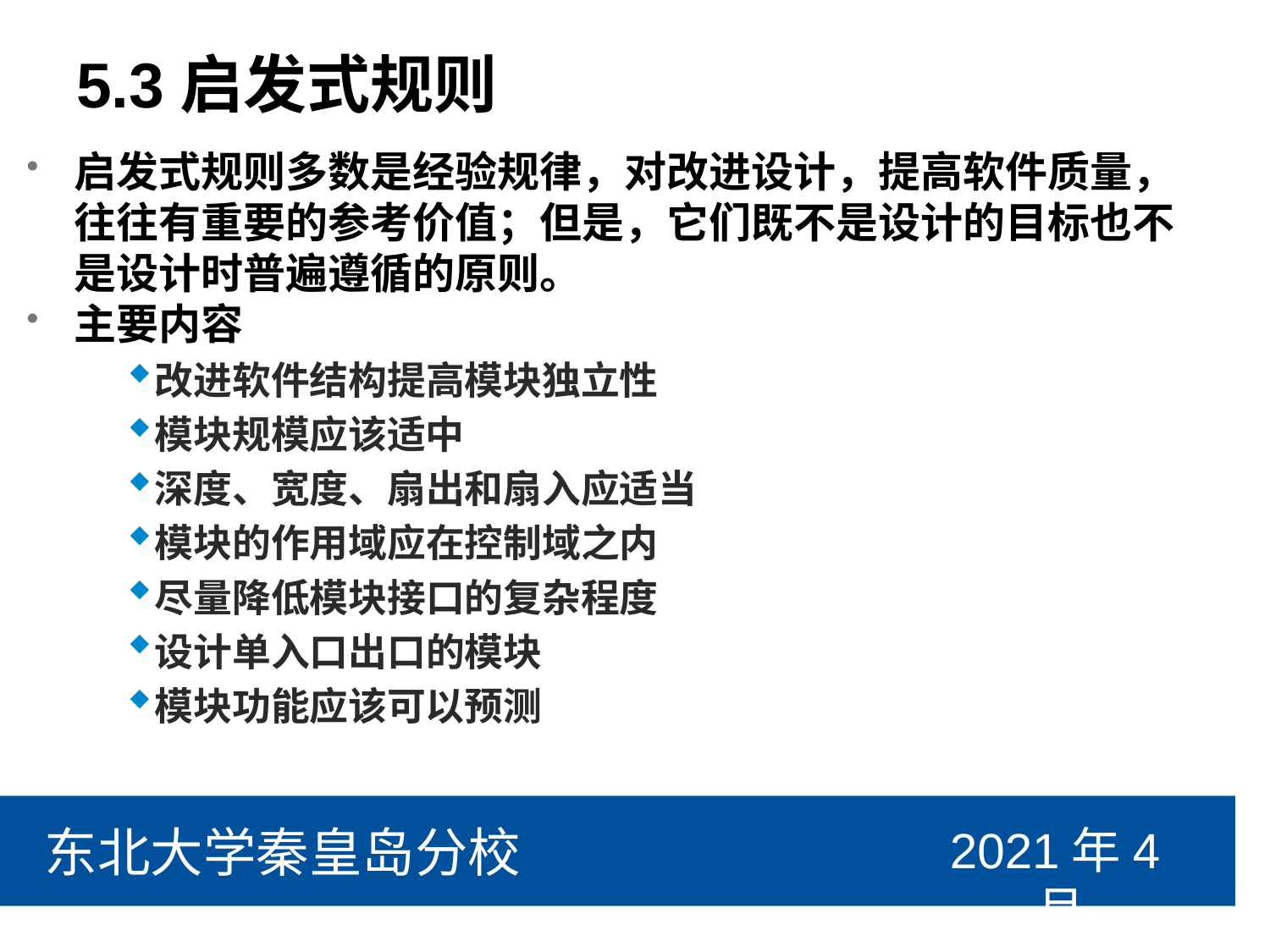

# 5.3启发式规则
启发式规则多数是经验规律，对改进设计，提高软件质量，往往有重要的参考价值；但是，它们既不是设计的目标也不是设计时普遍遵循的原则。
主要内容
改进软件结构提高模块独立性
模块规模应该适中
深度、宽度、扇出和扇入应适当
模块的作用域应在控制域之内
尽量降低模块接口的复杂程度
设计单入口出口的模块
模块功能应该可以预测